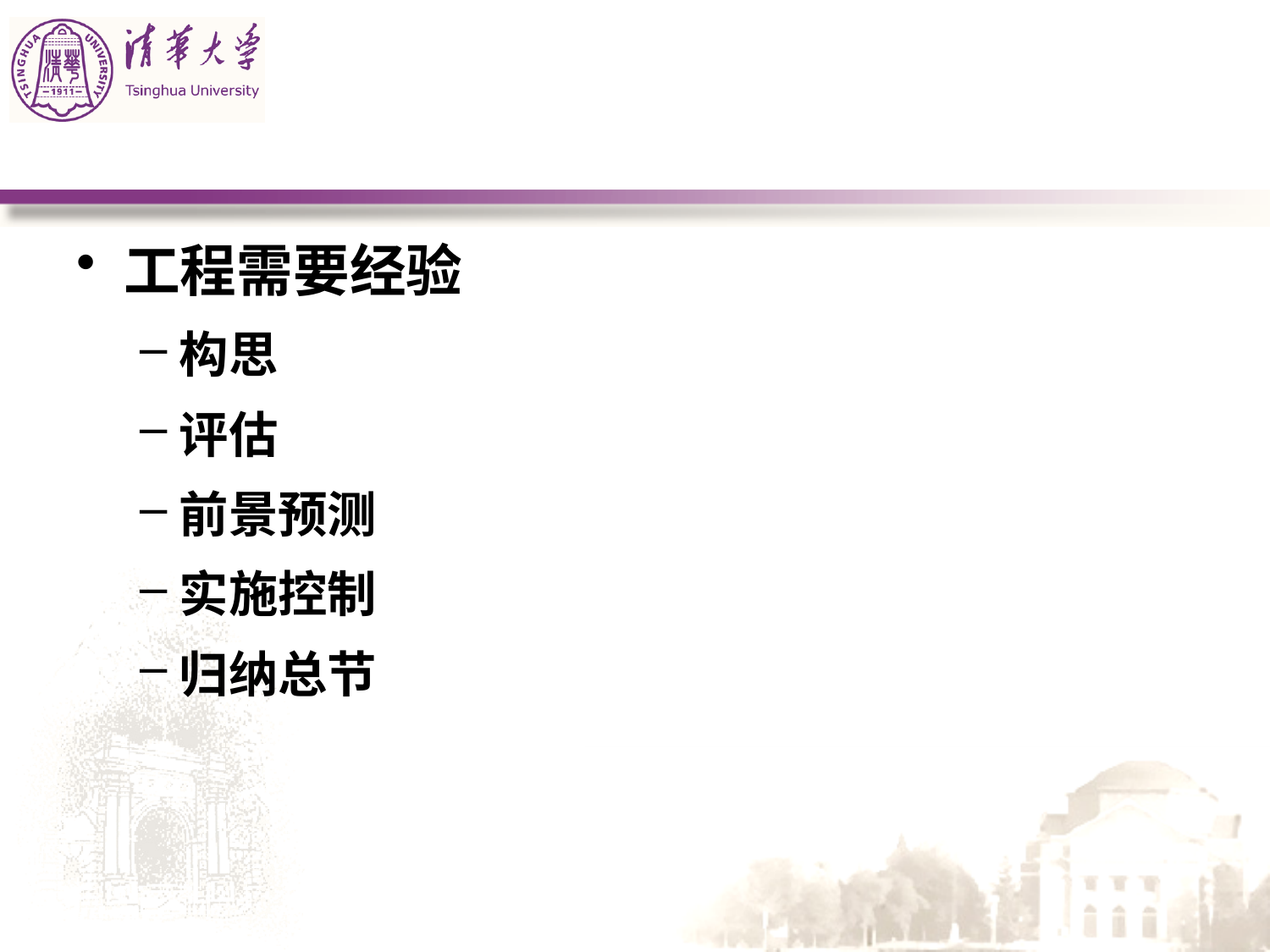

#
工程需要经验
构思
评估
前景预测
实施控制
归纳总节